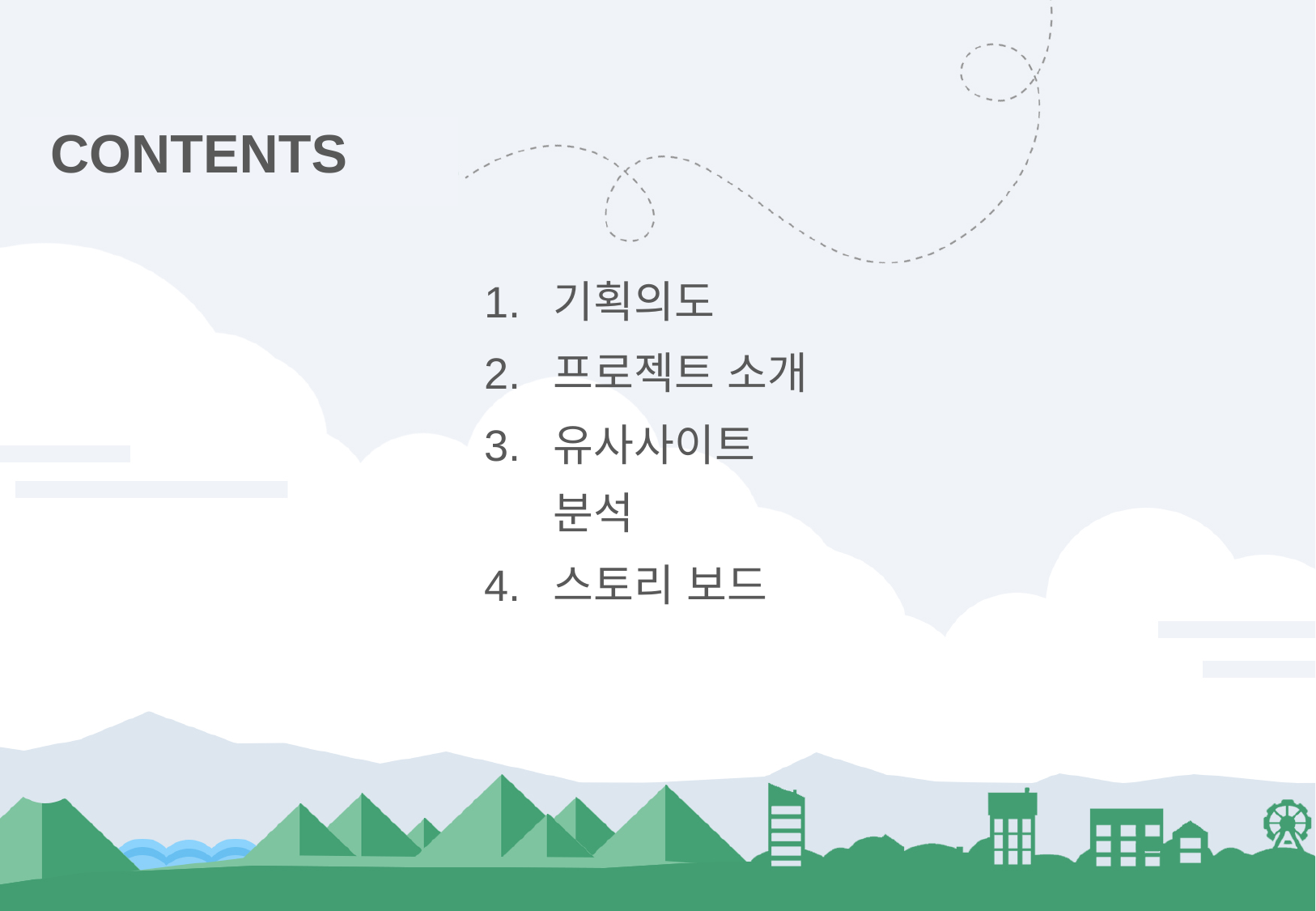

CONTENTS
기획의도
프로젝트 소개
유사사이트 분석
스토리 보드